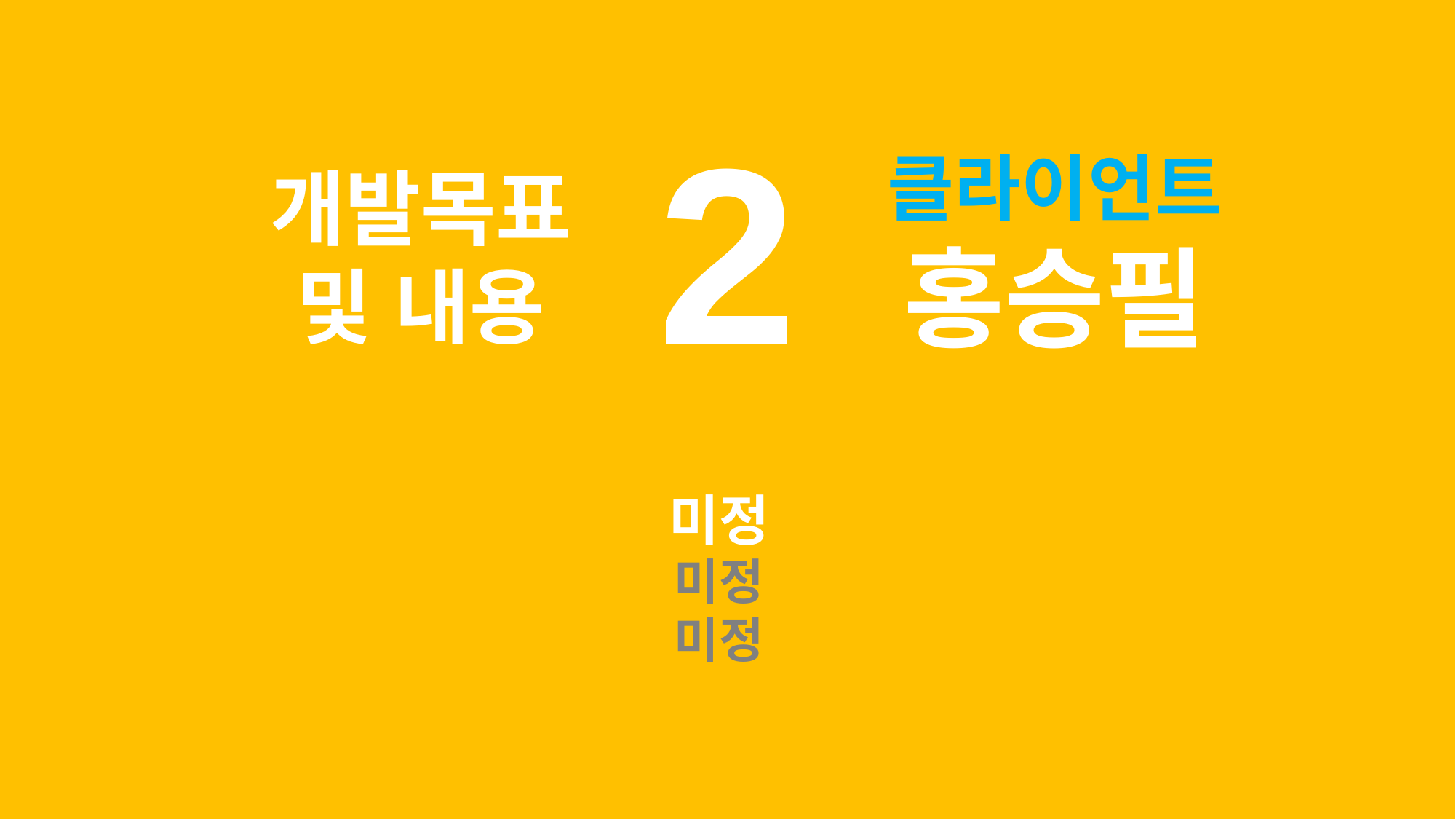

2
클라이언트
홍승필
개발목표
및 내용
미정
미정
미정